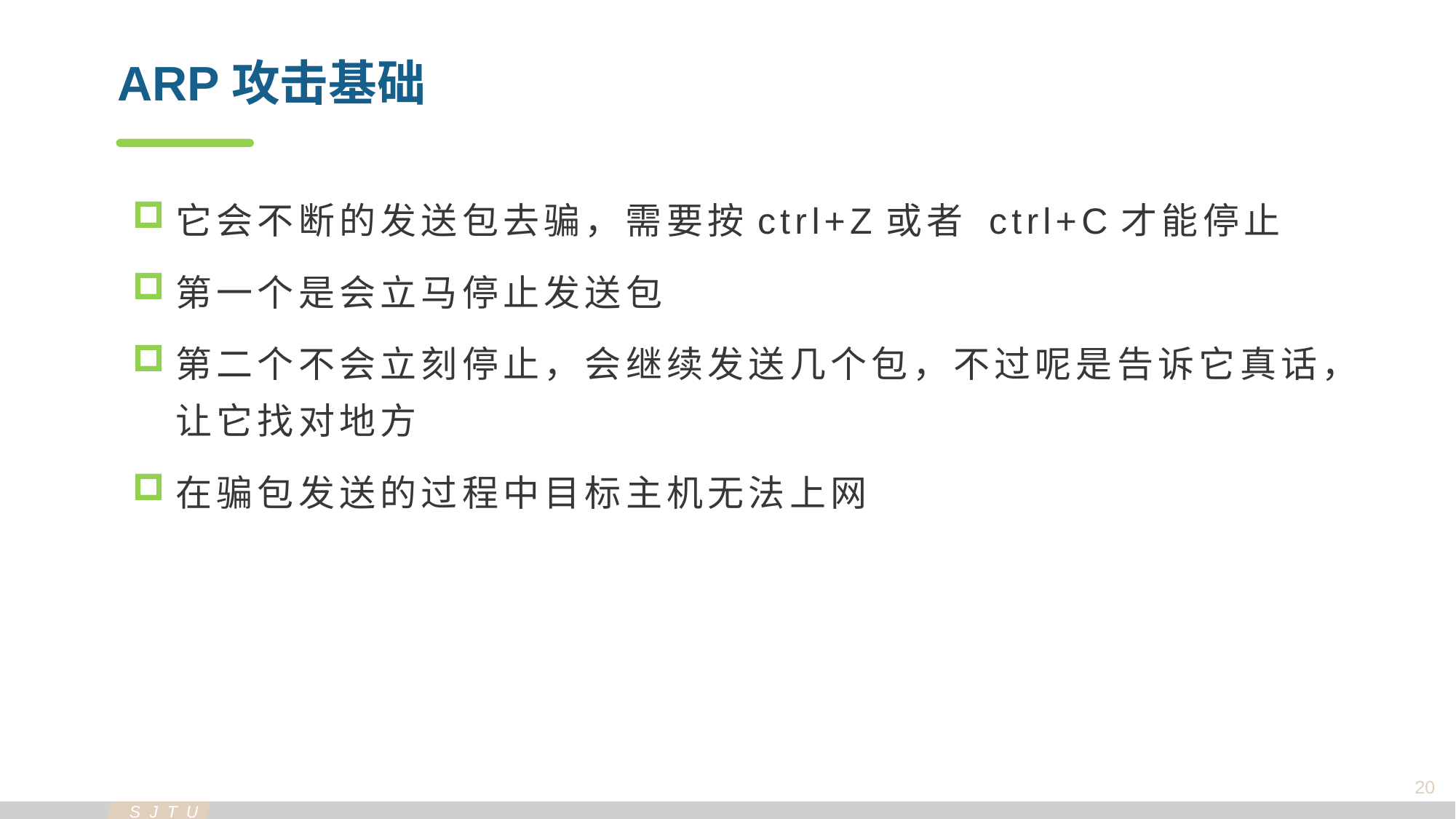

ARP攻击基础
它会不断的发送包去骗，需要按ctrl+Z或者 ctrl+C才能停止
第一个是会立马停止发送包
第二个不会立刻停止，会继续发送几个包，不过呢是告诉它真话，让它找对地方
在骗包发送的过程中目标主机无法上网
20